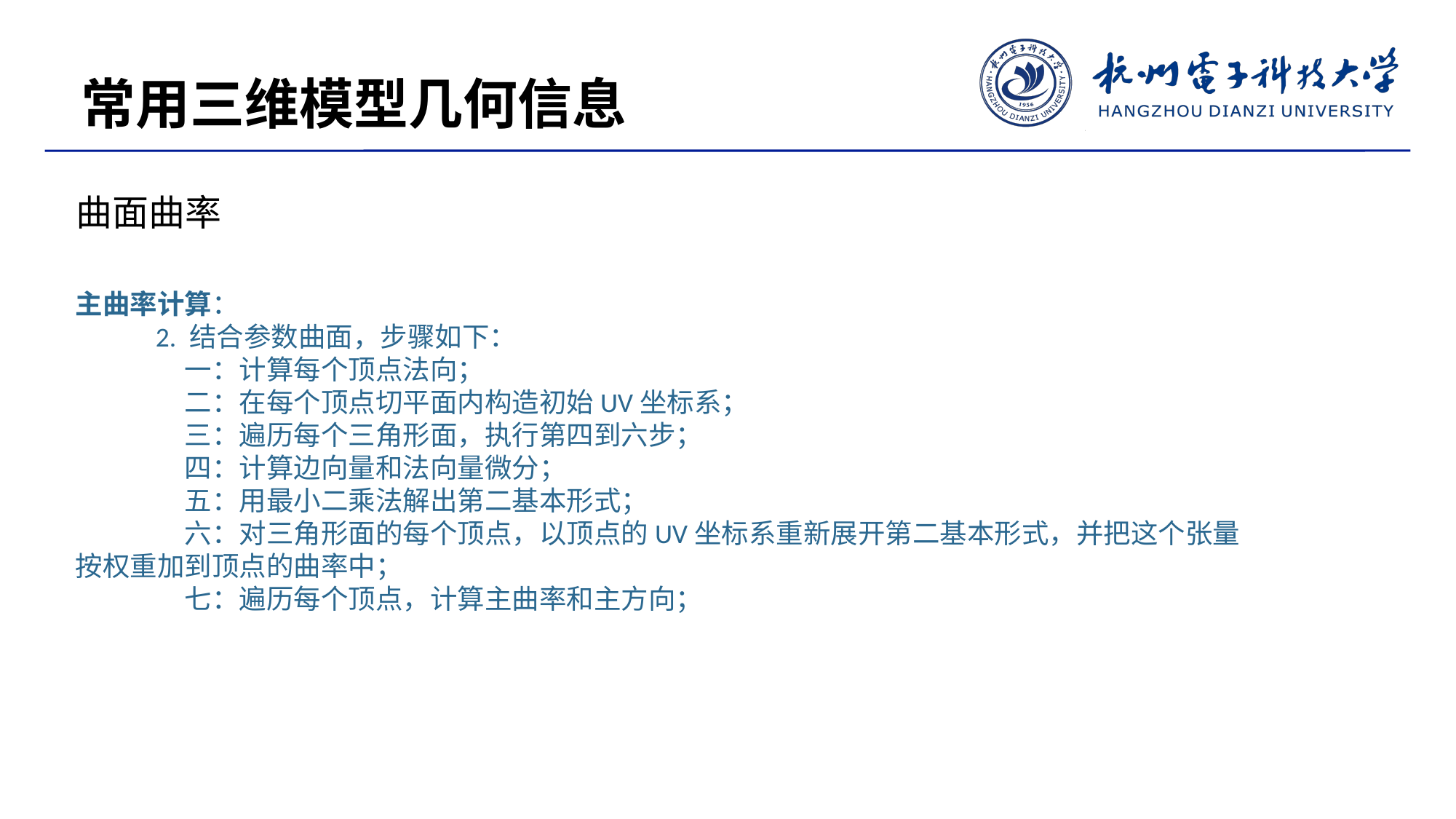

常用三维模型几何信息
曲面曲率
主曲率计算：
             2. 结合参数曲面，步骤如下：
	一：计算每个顶点法向；
	二：在每个顶点切平面内构造初始UV坐标系；
	三：遍历每个三角形面，执行第四到六步；
	四：计算边向量和法向量微分；
	五：用最小二乘法解出第二基本形式；
	六：对三角形面的每个顶点，以顶点的UV坐标系重新展开第二基本形式，并把这个张量按权重加到顶点的曲率中；
	七：遍历每个顶点，计算主曲率和主方向；